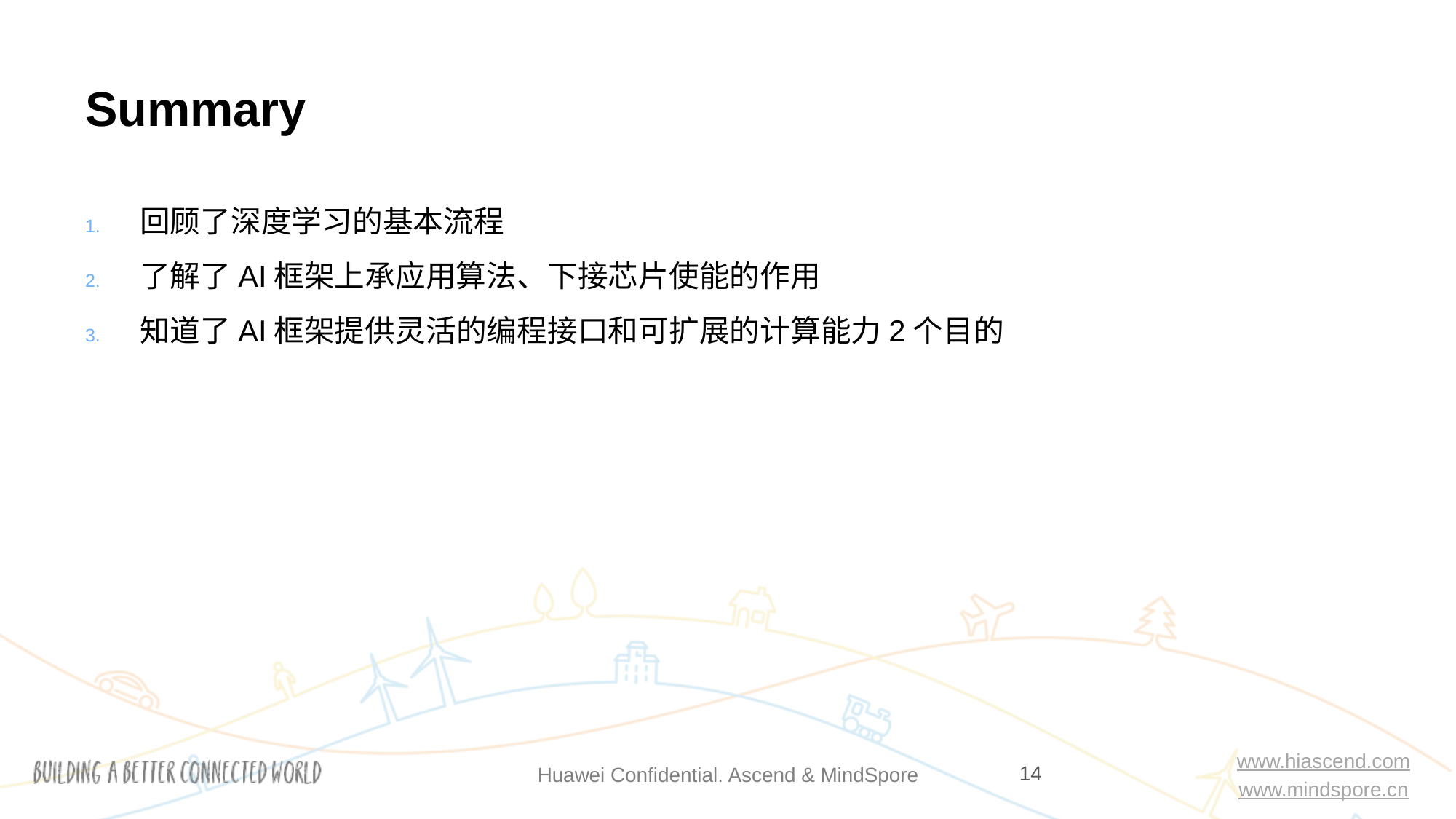

# Summary
回顾了深度学习的基本流程
了解了AI框架上承应用算法、下接芯片使能的作用
知道了AI框架提供灵活的编程接口和可扩展的计算能力2个目的